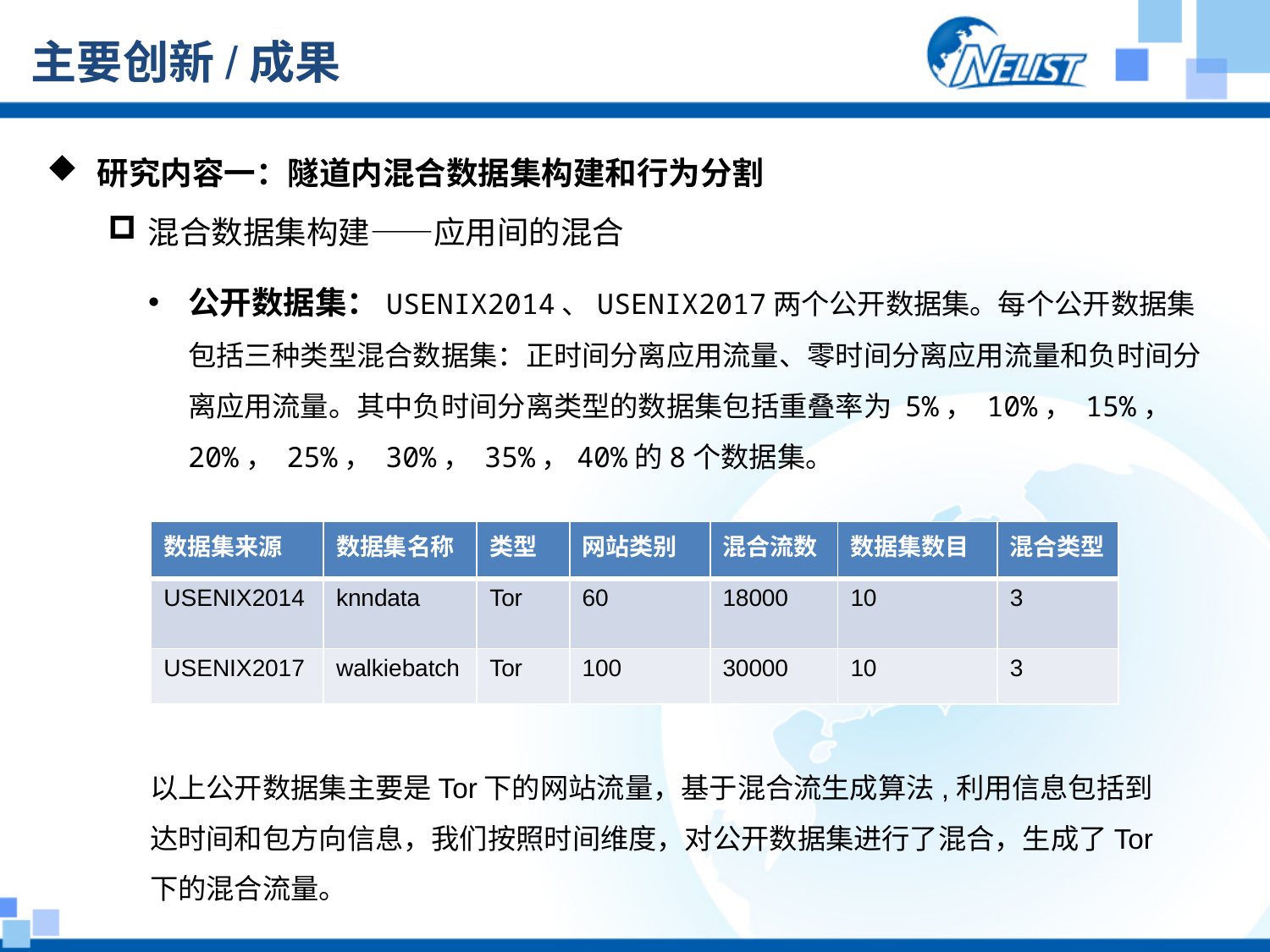

# 主要创新/成果
 研究内容一：隧道内混合数据集构建和行为分割

混合数据集构建——应用间的混合
公开数据集：USENIX2014、USENIX2017两个公开数据集。每个公开数据集包括三种类型混合数据集：正时间分离应用流量、零时间分离应用流量和负时间分离应用流量。其中负时间分离类型的数据集包括重叠率为 5%， 10%， 15%， 20%， 25%， 30%， 35%，40%的8个数据集。

| 数据集来源 | 数据集名称 | 类型 | 网站类别 | 混合流数 | 数据集数目 | 混合类型 |
| --- | --- | --- | --- | --- | --- | --- |
| USENIX2014 | knndata | Tor | 60 | 18000 | 10 | 3 |
| USENIX2017 | walkiebatch | Tor | 100 | 30000 | 10 | 3 |
以上公开数据集主要是Tor下的网站流量，基于混合流生成算法,利用信息包括到达时间和包方向信息，我们按照时间维度，对公开数据集进行了混合，生成了Tor下的混合流量。
18